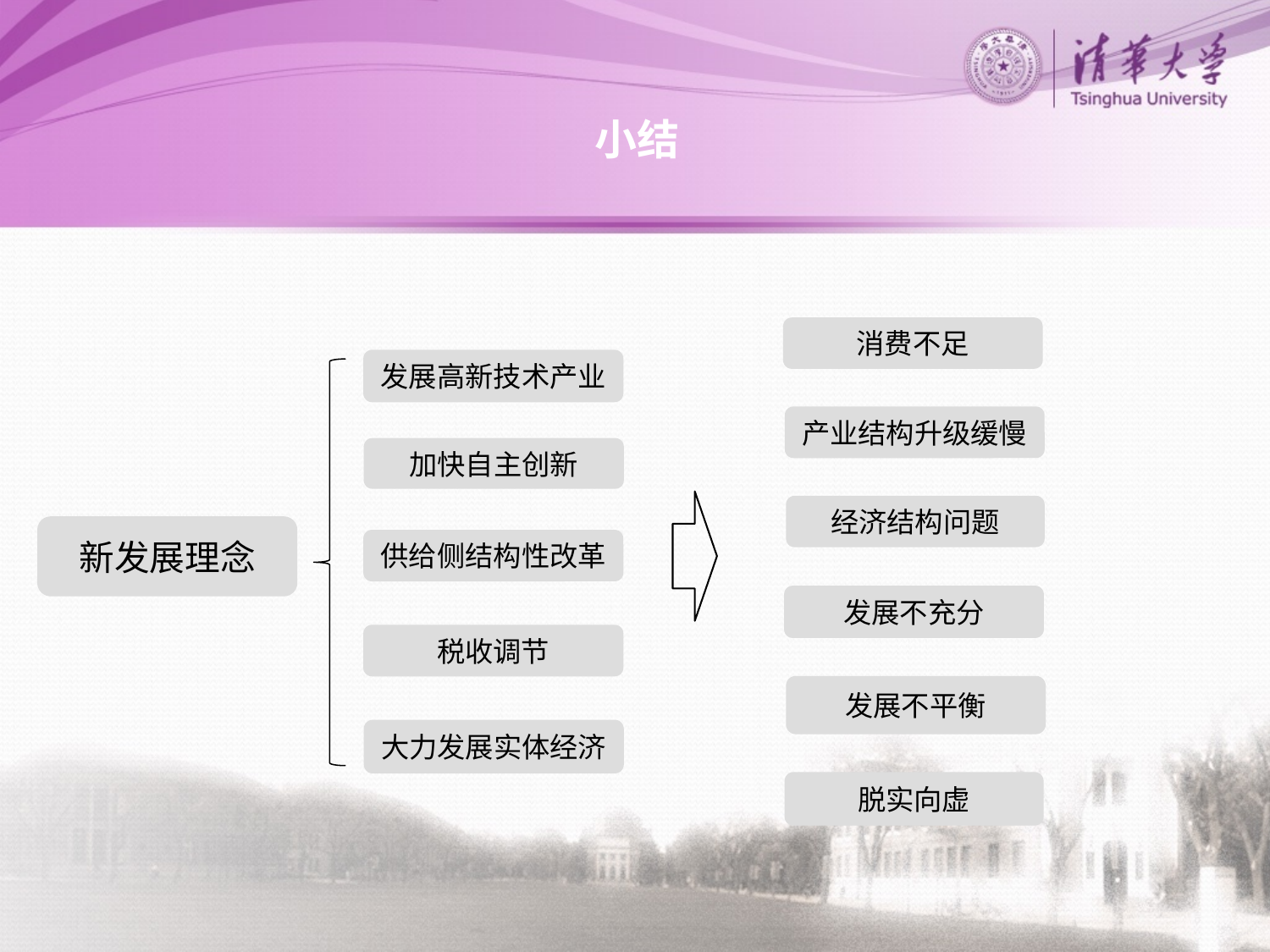

# 小结

消费不足
发展高新技术产业

产业结构升级缓慢
加快自主创新

经济结构问题
新发展理念
供给侧结构性改革
发展不充分
税收调节
发展不平衡
大力发展实体经济
脱实向虚